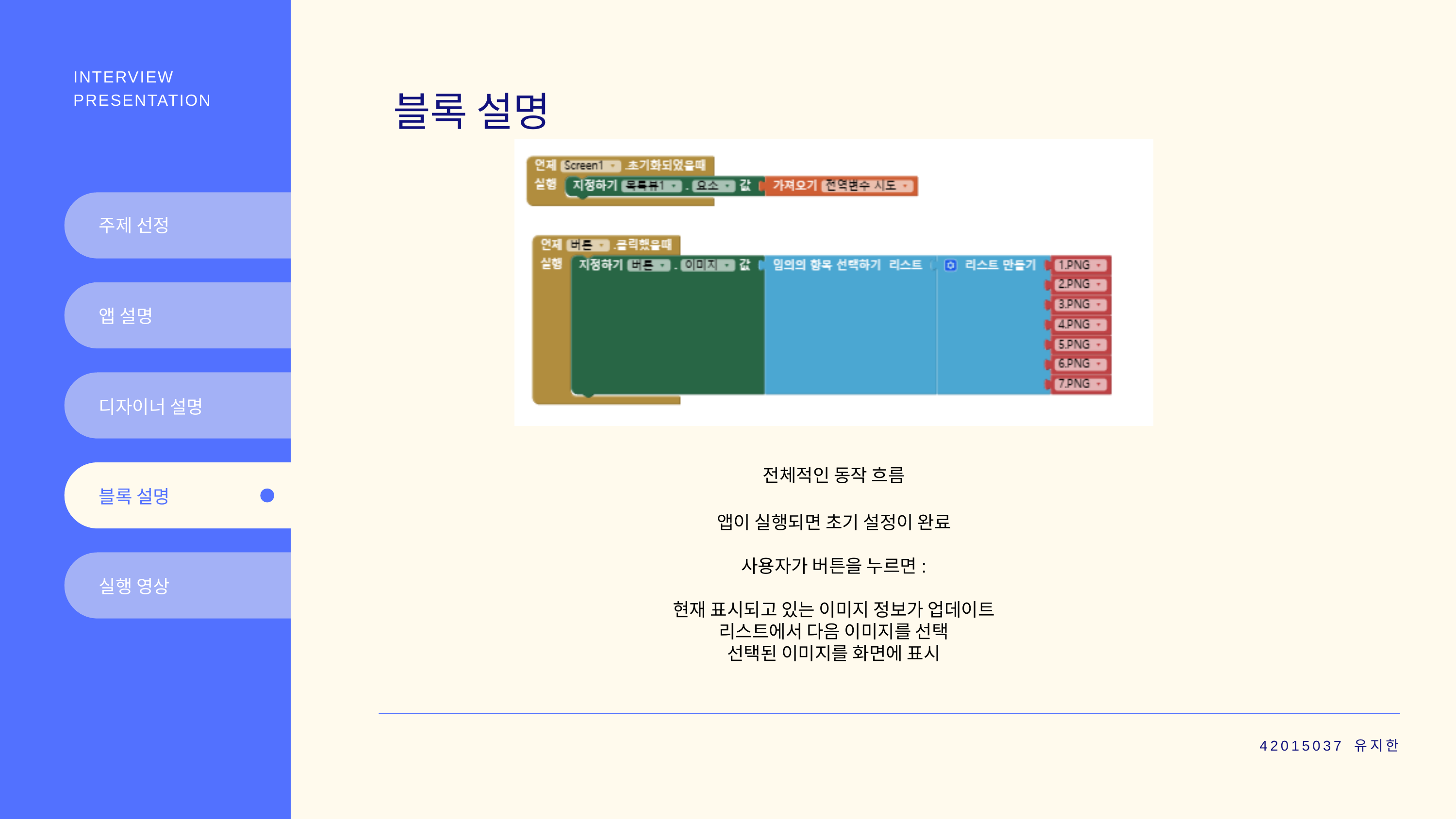

INTERVIEW PRESENTATION
블록 설명

주제 선정

앱 설명

디자이너 설명

전체적인 동작 흐름
블록 설명

앱이 실행되면 초기 설정이 완료

사용자가 버튼을 누르면:

현재 표시되고 있는 이미지 정보가 업데이트
리스트에서 다음 이미지를 선택
선택된 이미지를 화면에 표시

실행 영상

42015037 유지한